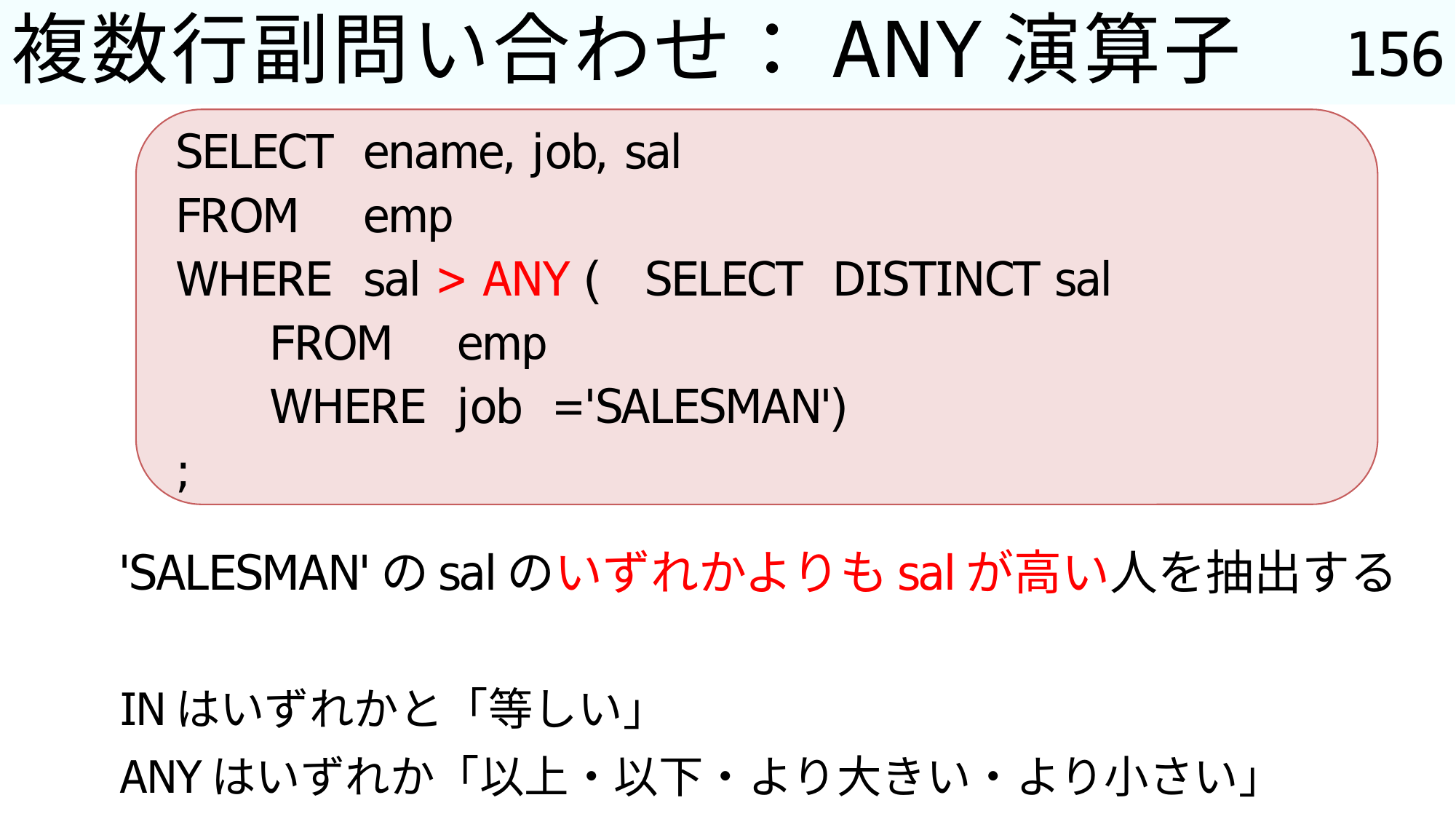

1600
1250
1500
156
# 複数行副問い合わせ：ANY演算子

SELECT	ename, job, sal
FROM	emp
WHERE	sal > ANY (	SELECT 	DISTINCT sal
					FROM	emp
					WHERE	job 	='SALESMAN')
;
'SALESMAN'のsalのいずれかよりもsalが高い人を抽出する
INはいずれかと「等しい」
ANYはいずれか「以上・以下・より大きい・より小さい」